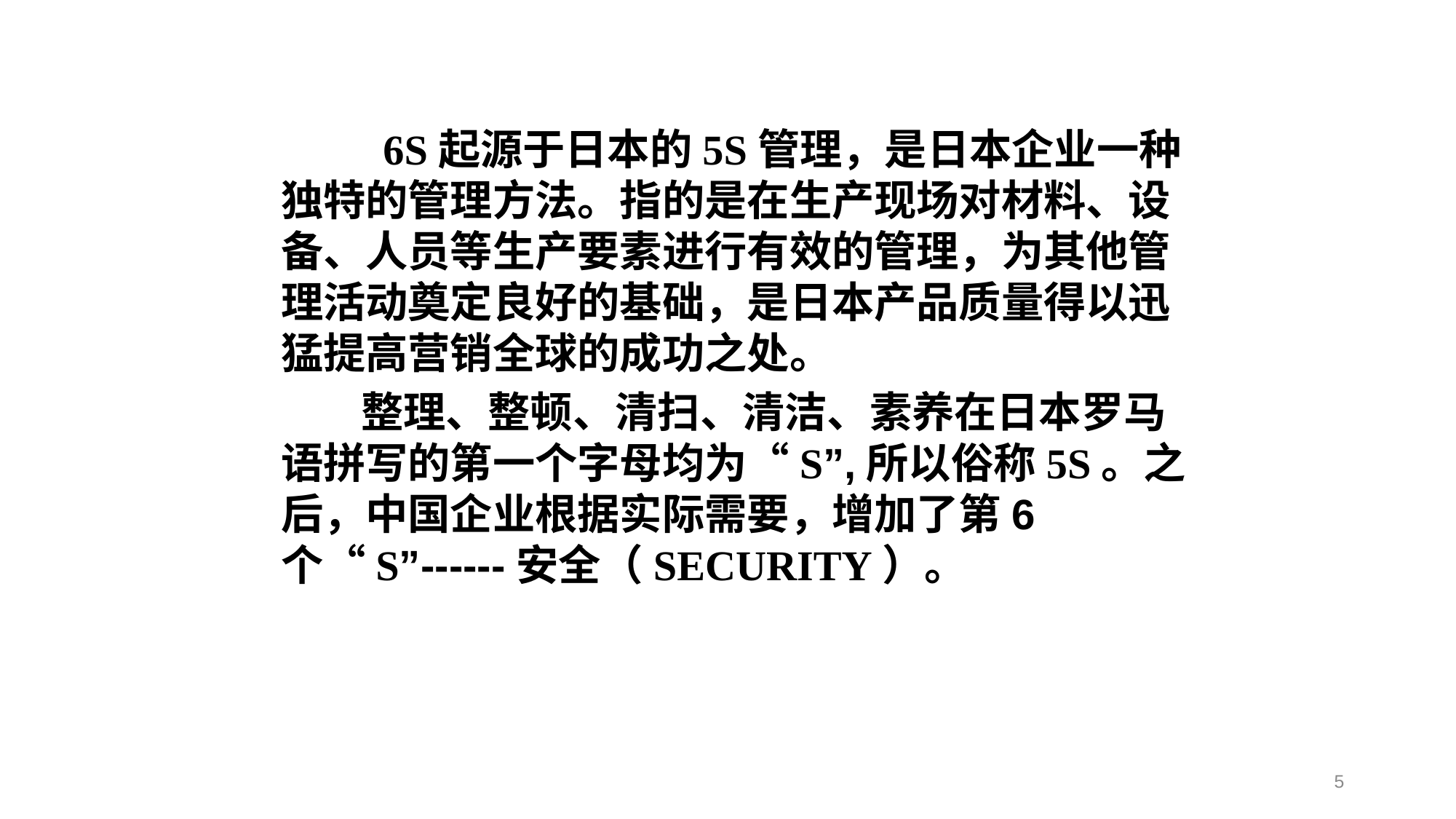

# 6S的起源：
      6S起源于日本的5S管理，是日本企业一种独特的管理方法。指的是在生产现场对材料、设备、人员等生产要素进行有效的管理，为其他管理活动奠定良好的基础，是日本产品质量得以迅猛提高营销全球的成功之处。
   整理、整顿、清扫、清洁、素养在日本罗马语拼写的第一个字母均为“S”,所以俗称5S。之后，中国企业根据实际需要，增加了第6个“S”------安全（SECURITY）。

5